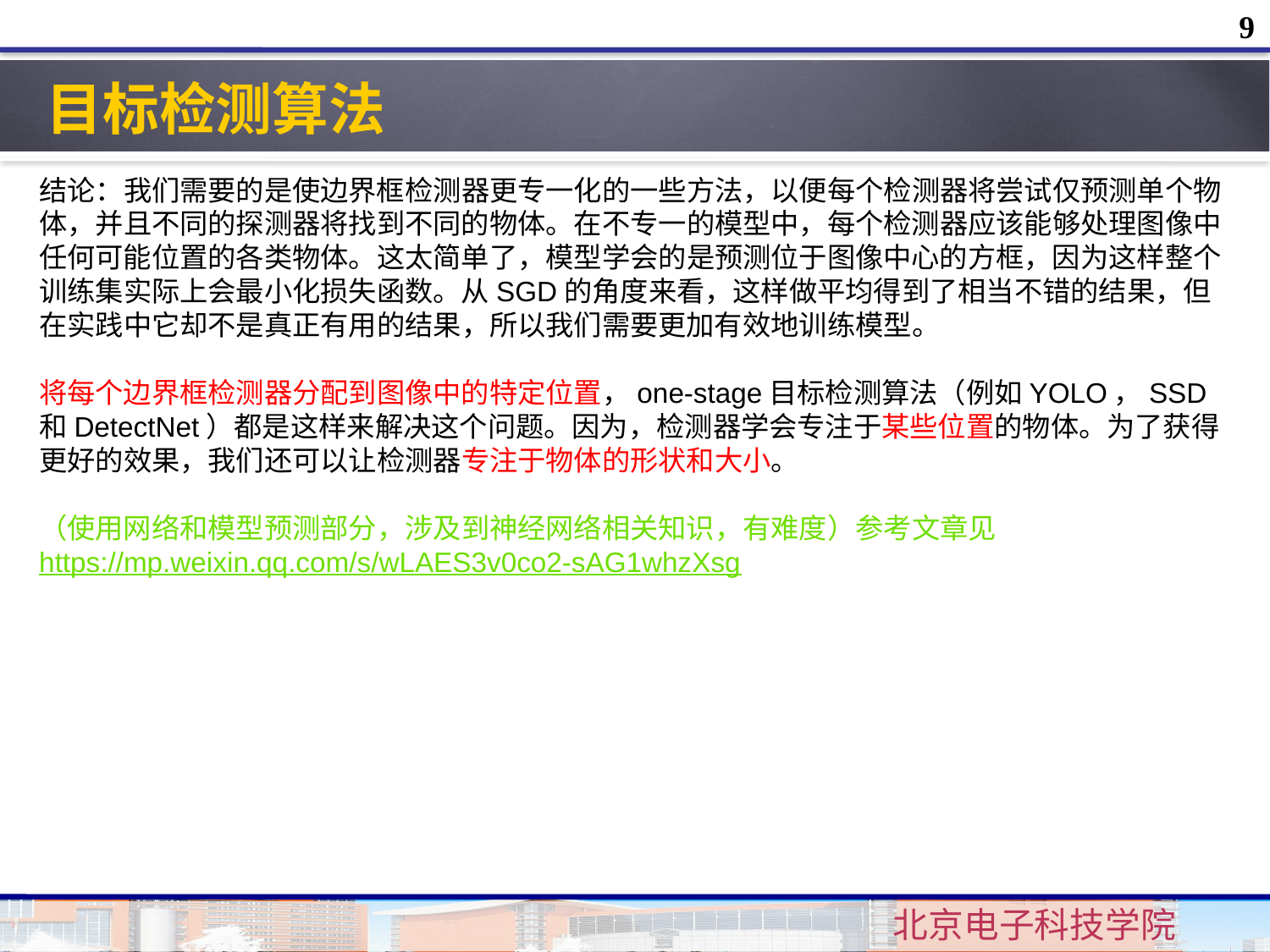

9
目标检测算法
结论：我们需要的是使边界框检测器更专一化的一些方法，以便每个检测器将尝试仅预测单个物体，并且不同的探测器将找到不同的物体。在不专一的模型中，每个检测器应该能够处理图像中任何可能位置的各类物体。这太简单了，模型学会的是预测位于图像中心的方框，因为这样整个训练集实际上会最小化损失函数。从SGD的角度来看，这样做平均得到了相当不错的结果，但在实践中它却不是真正有用的结果，所以我们需要更加有效地训练模型。

将每个边界框检测器分配到图像中的特定位置，one-stage目标检测算法（例如YOLO，SSD和DetectNet）都是这样来解决这个问题。因为，检测器学会专注于某些位置的物体。为了获得更好的效果，我们还可以让检测器专注于物体的形状和大小。

（使用网络和模型预测部分，涉及到神经网络相关知识，有难度）参考文章见 https://mp.weixin.qq.com/s/wLAES3v0co2-sAG1whzXsg